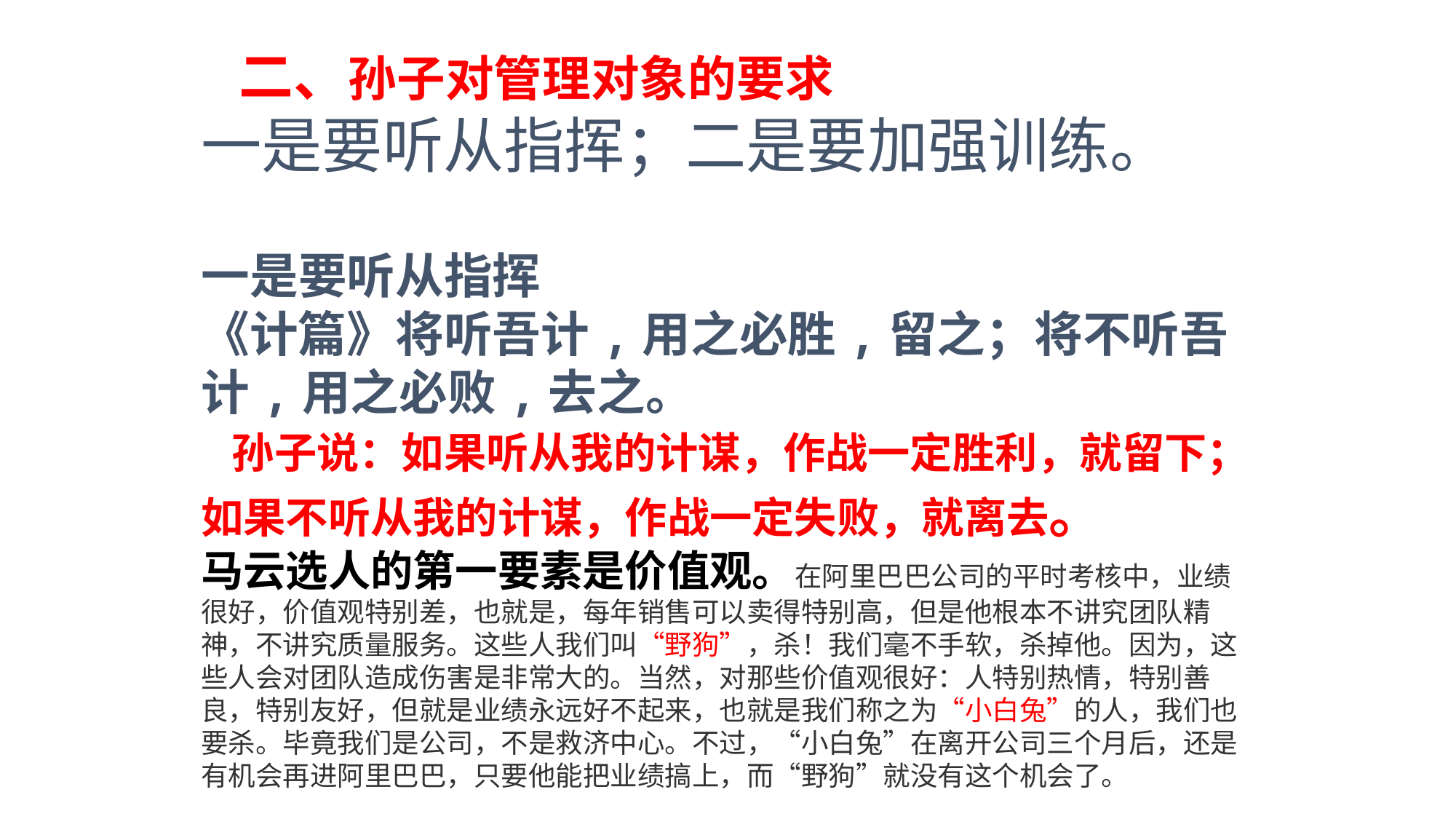

二、孙子对管理对象的要求
一是要听从指挥；二是要加强训练。

一是要听从指挥
《计篇》将听吾计,用之必胜,留之；将不听吾计,用之必败,去之。
  孙子说：如果听从我的计谋，作战一定胜利，就留下；如果不听从我的计谋，作战一定失败，就离去。
马云选人的第一要素是价值观。在阿里巴巴公司的平时考核中，业绩很好，价值观特别差，也就是，每年销售可以卖得特别高，但是他根本不讲究团队精神，不讲究质量服务。这些人我们叫“野狗”，杀！我们毫不手软，杀掉他。因为，这些人会对团队造成伤害是非常大的。当然，对那些价值观很好：人特别热情，特别善良，特别友好，但就是业绩永远好不起来，也就是我们称之为“小白兔”的人，我们也要杀。毕竟我们是公司，不是救济中心。不过，“小白兔”在离开公司三个月后，还是有机会再进阿里巴巴，只要他能把业绩搞上，而“野狗”就没有这个机会了。